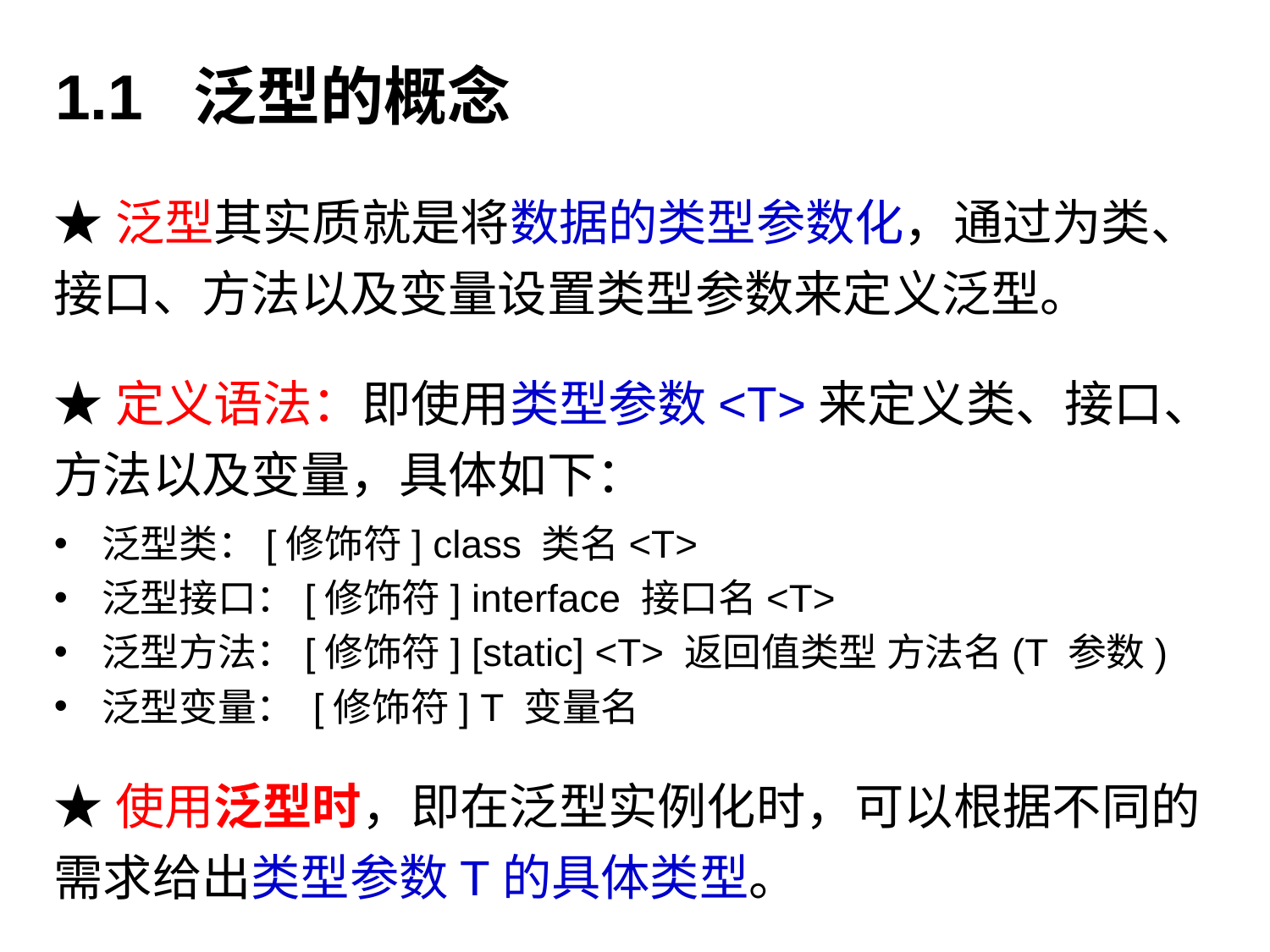

# 1.1  泛型的概念
★泛型其实质就是将数据的类型参数化，通过为类、接口、方法以及变量设置类型参数来定义泛型。

★定义语法：即使用类型参数<T>来定义类、接口、方法以及变量，具体如下：
泛型类：[修饰符] class 类名<T>
泛型接口：[修饰符] interface 接口名<T>
泛型方法：[修饰符] [static] <T> 返回值类型 方法名(T 参数)
泛型变量： [修饰符] T 变量名

★使用泛型时，即在泛型实例化时，可以根据不同的需求给出类型参数T的具体类型。